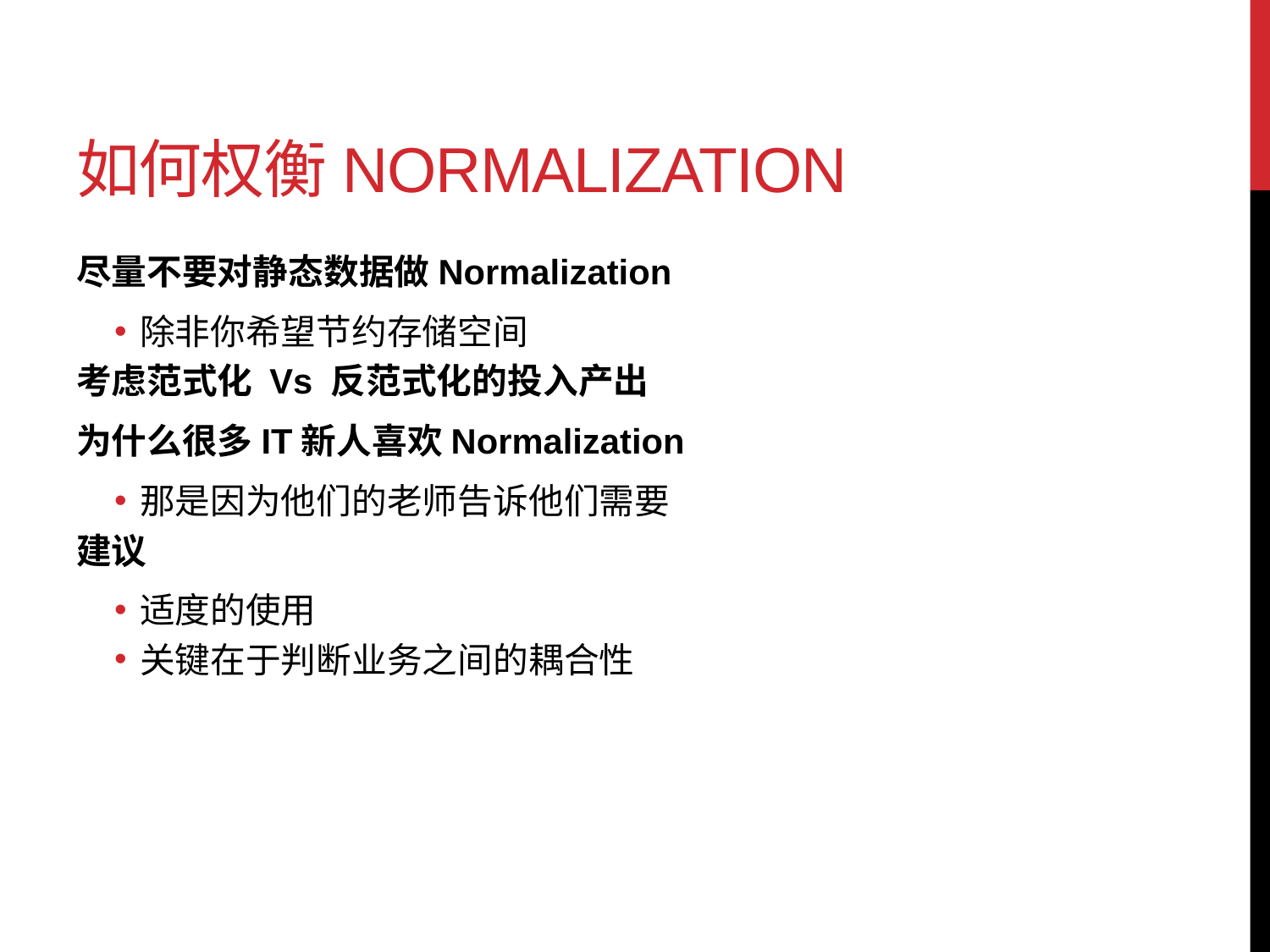

# 如何权衡Normalization
尽量不要对静态数据做Normalization
除非你希望节约存储空间
考虑范式化 Vs 反范式化的投入产出
为什么很多IT新人喜欢Normalization
那是因为他们的老师告诉他们需要
建议
适度的使用
关键在于判断业务之间的耦合性